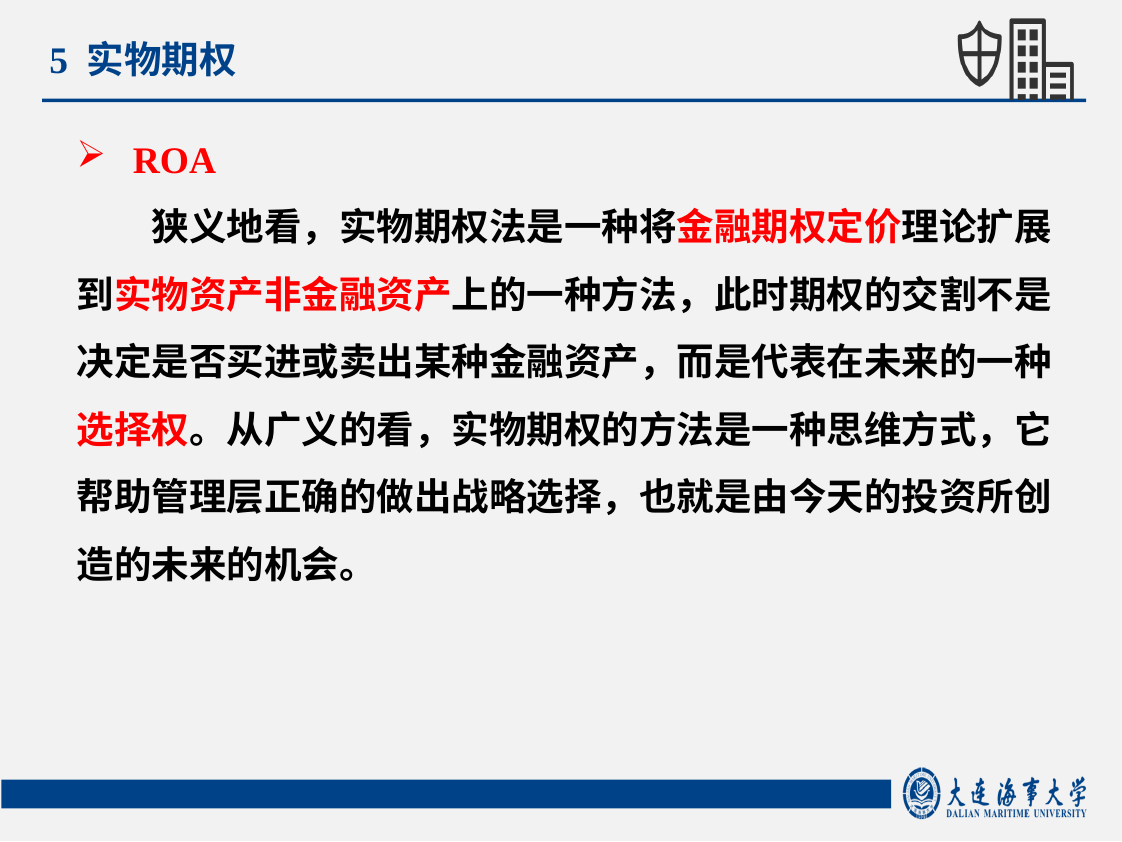

5 实物期权
ROA
狭义地看，实物期权法是一种将金融期权定价理论扩展到实物资产非金融资产上的一种方法，此时期权的交割不是决定是否买进或卖出某种金融资产，而是代表在未来的一种选择权。从广义的看，实物期权的方法是一种思维方式，它帮助管理层正确的做出战略选择，也就是由今天的投资所创造的未来的机会。